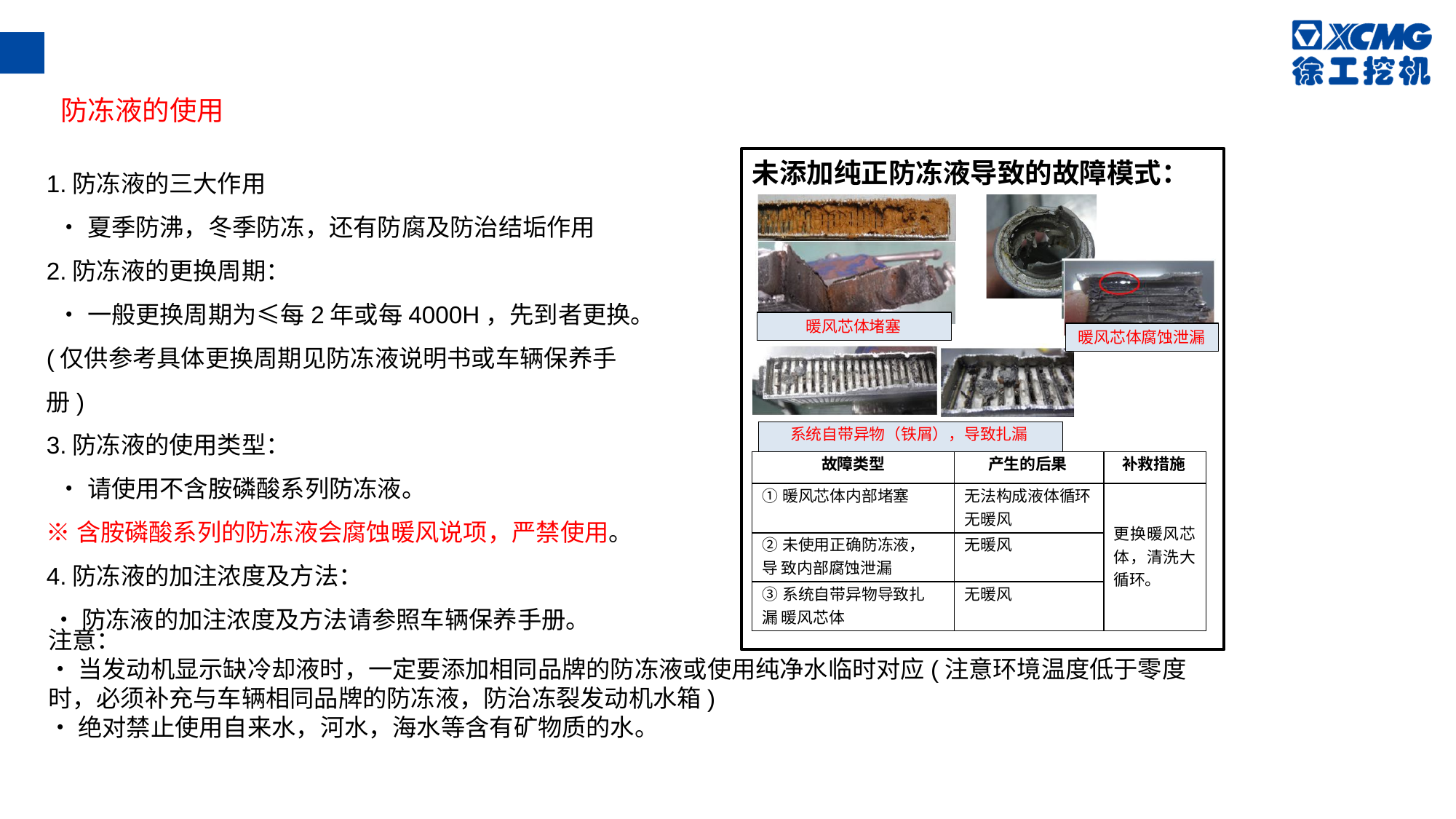

防冻液的使用
1.防冻液的三大作用
  •夏季防沸，冬季防冻，还有防腐及防治结垢作用
2.防冻液的更换周期：
  •一般更换周期为≤每2年或每4000H，先到者更换。(仅供参考具体更换周期见防冻液说明书或车辆保养手册)
3.防冻液的使用类型：
  •请使用不含胺磷酸系列防冻液。
※含胺磷酸系列的防冻液会腐蚀暖风说项，严禁使用。
4.防冻液的加注浓度及方法：
 •防冻液的加注浓度及方法请参照车辆保养手册。

未添加纯正防冻液导致的故障模式：

暖风芯体堵塞

暖风芯体腐蚀泄漏

|  | 系统自带异物（铁屑），导致扎漏 |  |  |  |
| --- | --- | --- | --- | --- |
| 故障类型 |  | 产生的后果 |  | 补救措施 |
| ①暖风芯体内部堵塞 |  | 无法构成液体循环 无暖风 |  | 更换暖风芯 体，清洗大 循环。 |
| ②未使用正确防冻液，导 致内部腐蚀泄漏 |  | 无暖风 |  |  |
| ③系统自带异物导致扎漏 暖风芯体 |  | 无暖风 |  |  |

注意：
•当发动机显示缺冷却液时，一定要添加相同品牌的防冻液或使用纯净水临时对应(注意环境温度低于零度时，必须补充与车辆相同品牌的防冻液，防治冻裂发动机水箱)
•绝对禁止使用自来水，河水，海水等含有矿物质的水。